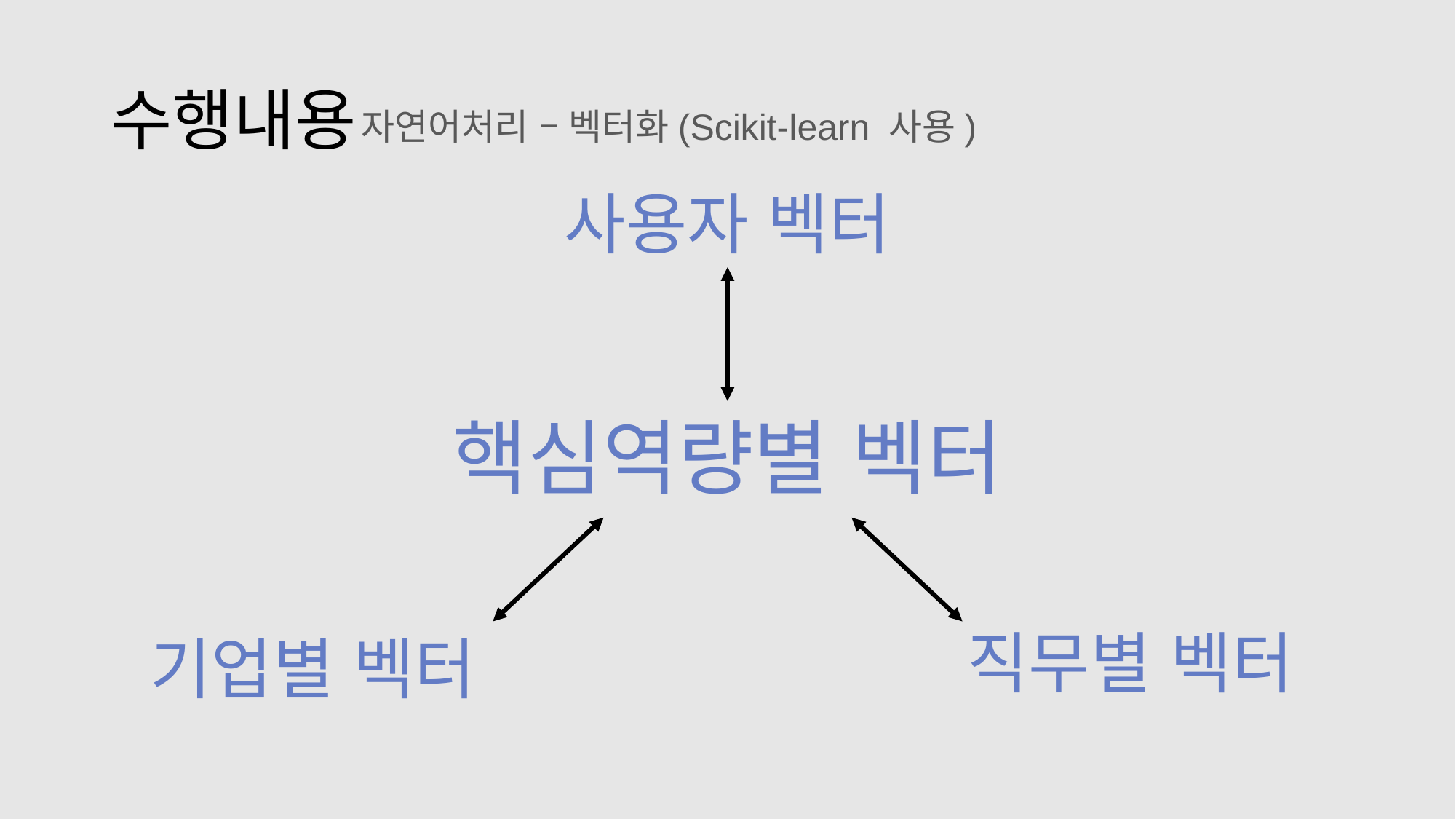

# 수행내용
자연어처리 – 벡터화(Scikit-learn 사용)
사용자 벡터
핵심역량별 벡터
직무별 벡터
기업별 벡터